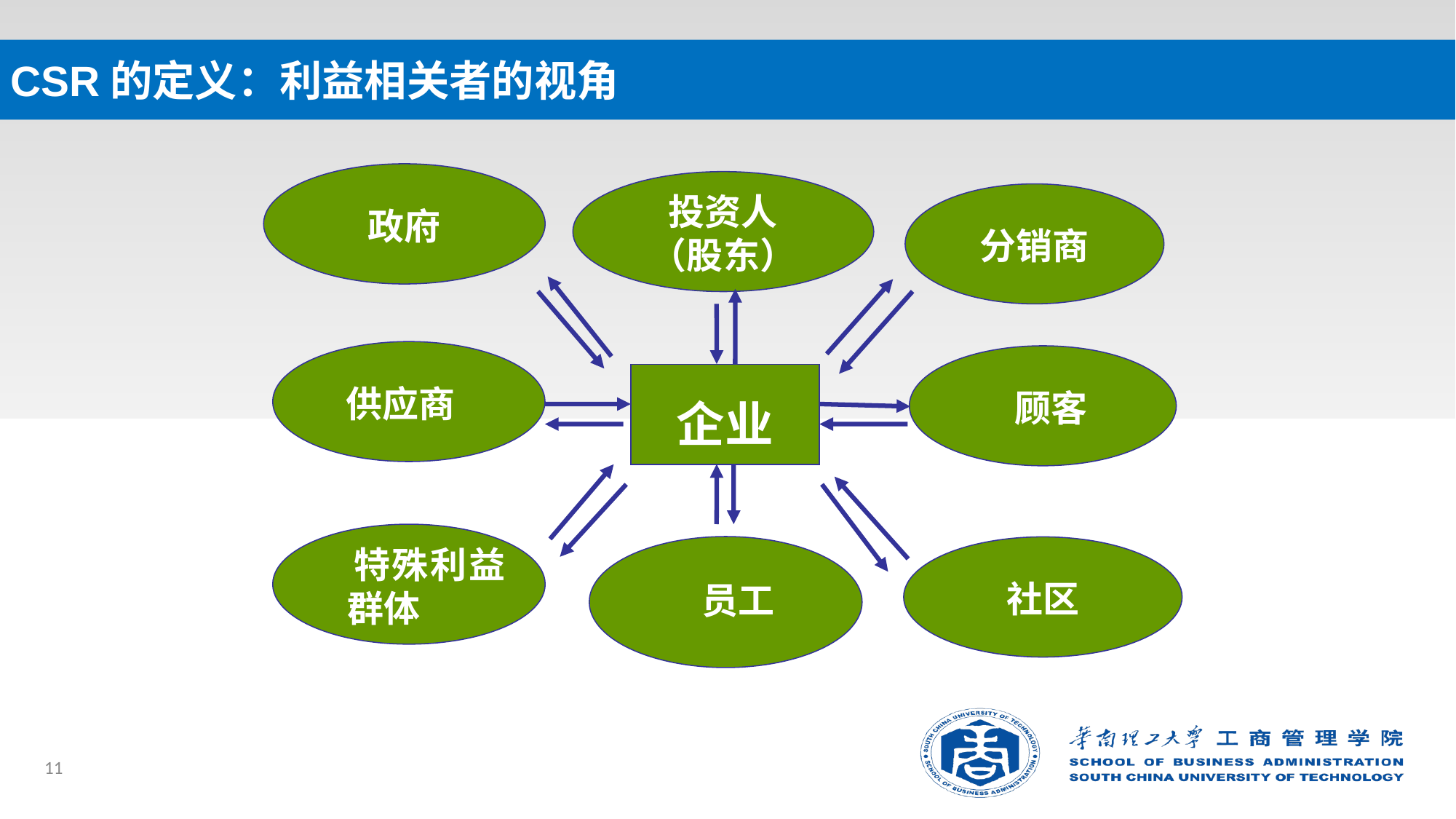

# CSR的定义：利益相关者的视角
政府
投资人
（股东）
分销商

   供应商
 顾客
企业
   特殊利益群体
  员工
社区
11